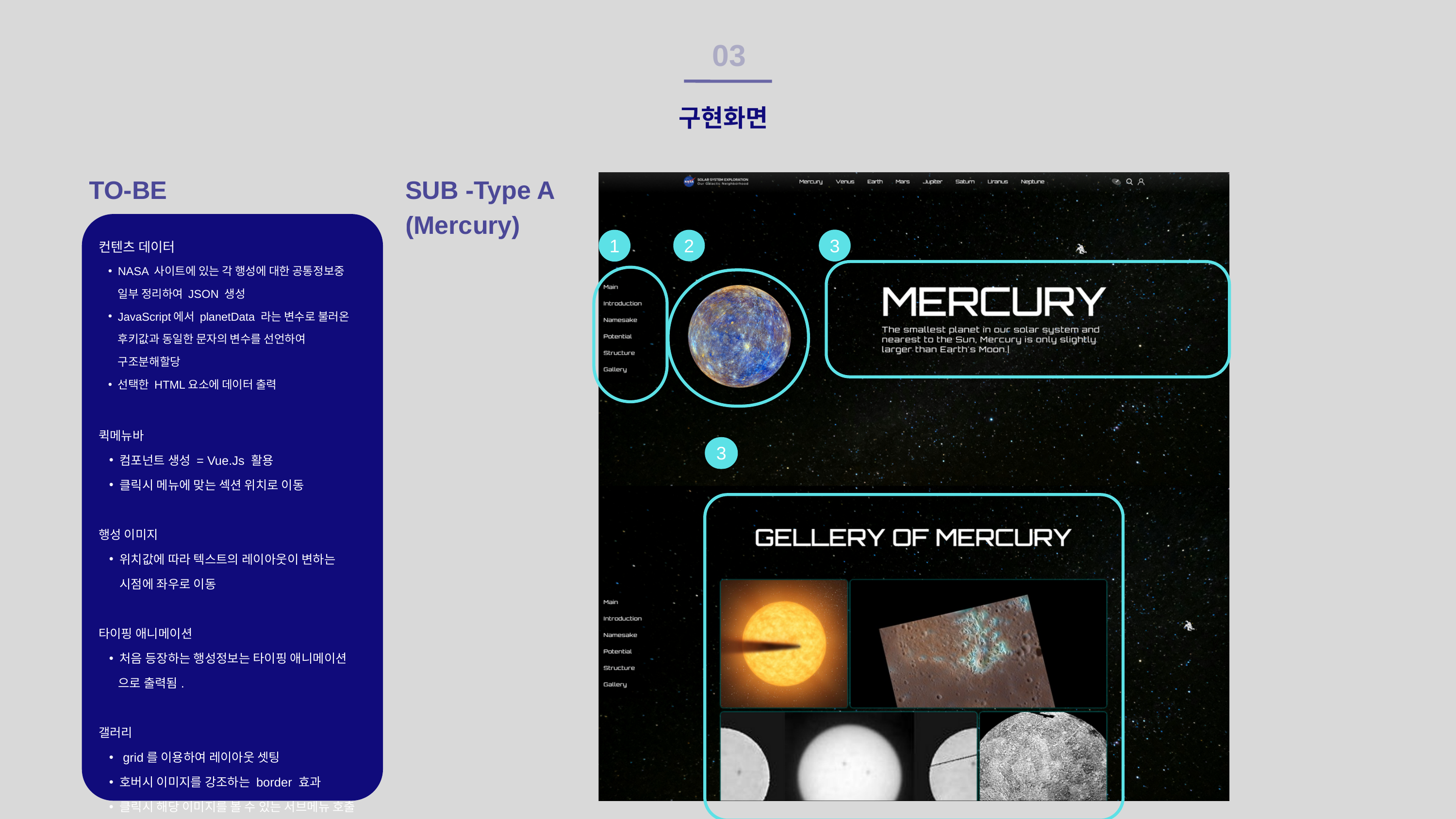

03

구현화면

TO-BE
SUB -Type A
(Mercury)

컨텐츠 데이터
NASA 사이트에 있는 각 행성에 대한 공통정보중 일부 정리하여 JSON 생성
JavaScript에서 planetData 라는 변수로 불러온 후키값과 동일한 문자의 변수를 선언하여 구조분해할당
선택한 HTML요소에 데이터 출력

퀵메뉴바
컴포넌트 생성 = Vue.Js 활용
클릭시 메뉴에 맞는 섹션 위치로 이동

행성 이미지
위치값에 따라 텍스트의 레이아웃이 변하는 시점에 좌우로 이동

타이핑 애니메이션
처음 등장하는 행성정보는 타이핑 애니메이션
      으로 출력됨.

갤러리
 grid를 이용하여 레이아웃 셋팅
호버시 이미지를 강조하는 border 효과
클릭시 해당 이미지를 볼 수 있는 서브메뉴 호출

3

1

2

3